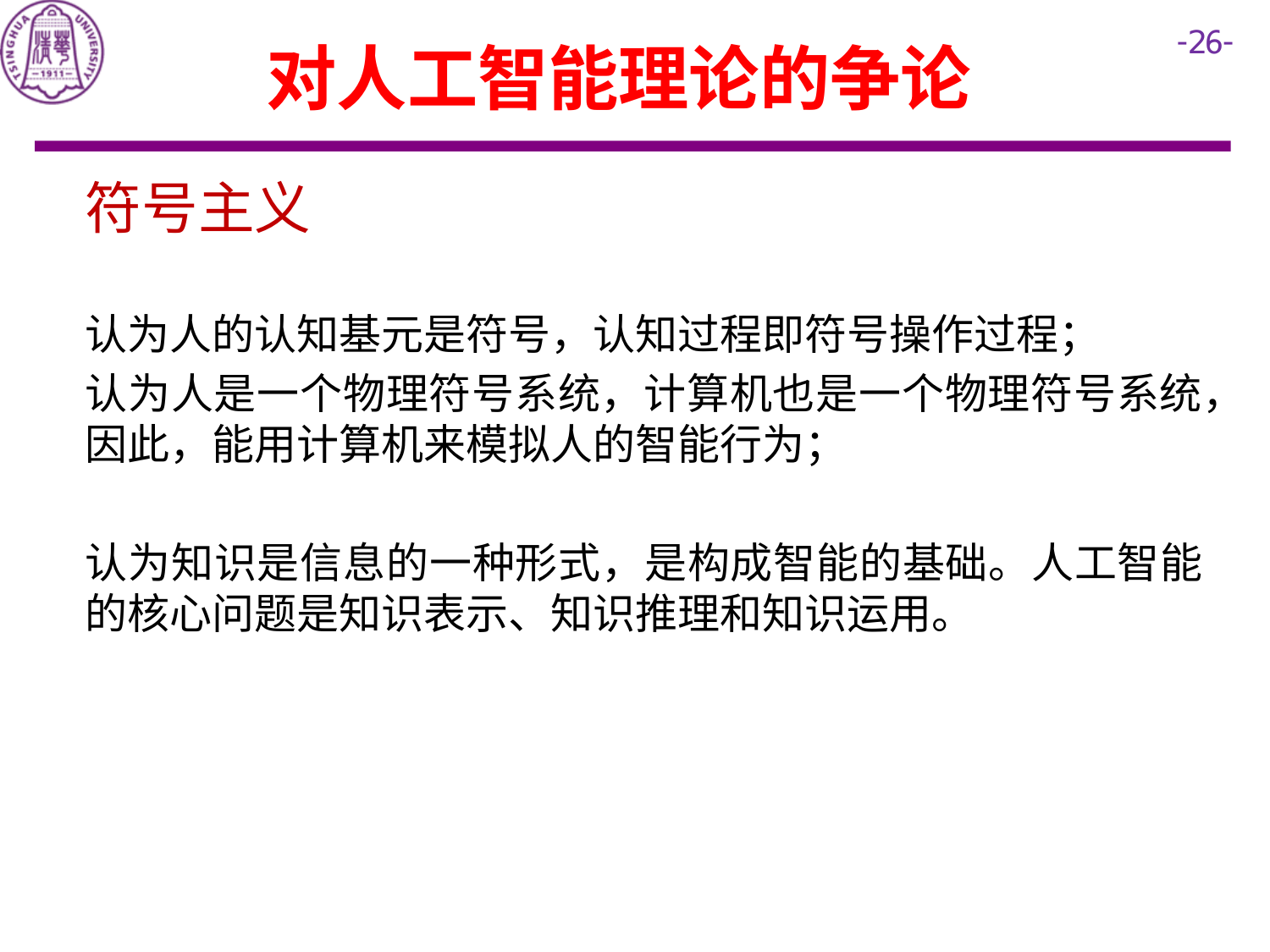

# 对人工智能理论的争论
符号主义

认为人的认知基元是符号，认知过程即符号操作过程；
认为人是一个物理符号系统，计算机也是一个物理符号系统，因此，能用计算机来模拟人的智能行为；

认为知识是信息的一种形式，是构成智能的基础。人工智能的核心问题是知识表示、知识推理和知识运用。

26
26